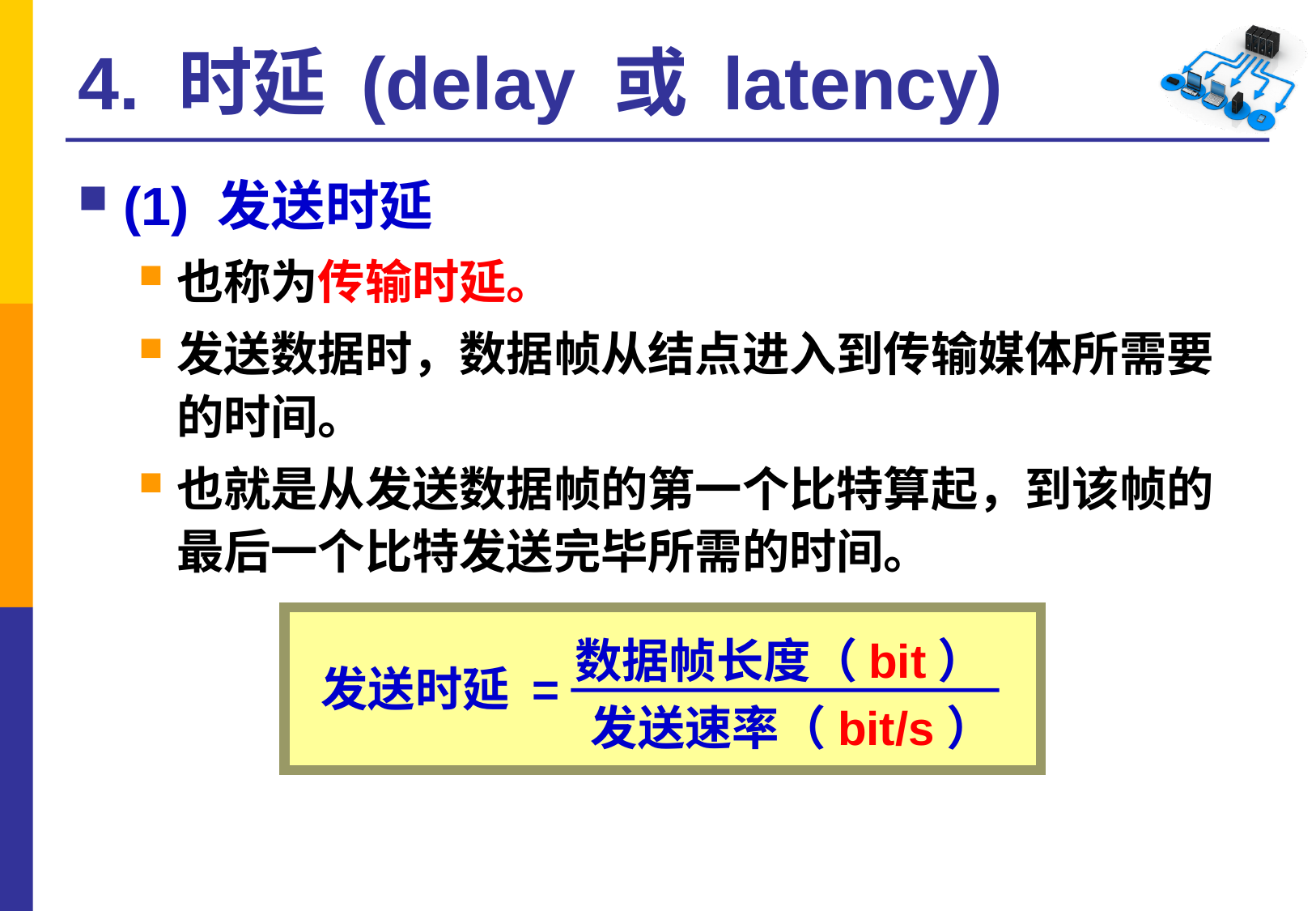

# 4. 时延 (delay 或 latency)
(1) 发送时延
也称为传输时延。
发送数据时，数据帧从结点进入到传输媒体所需要的时间。
也就是从发送数据帧的第一个比特算起，到该帧的最后一个比特发送完毕所需的时间。

数据帧长度（bit）
发送时延 =

发送速率（bit/s）